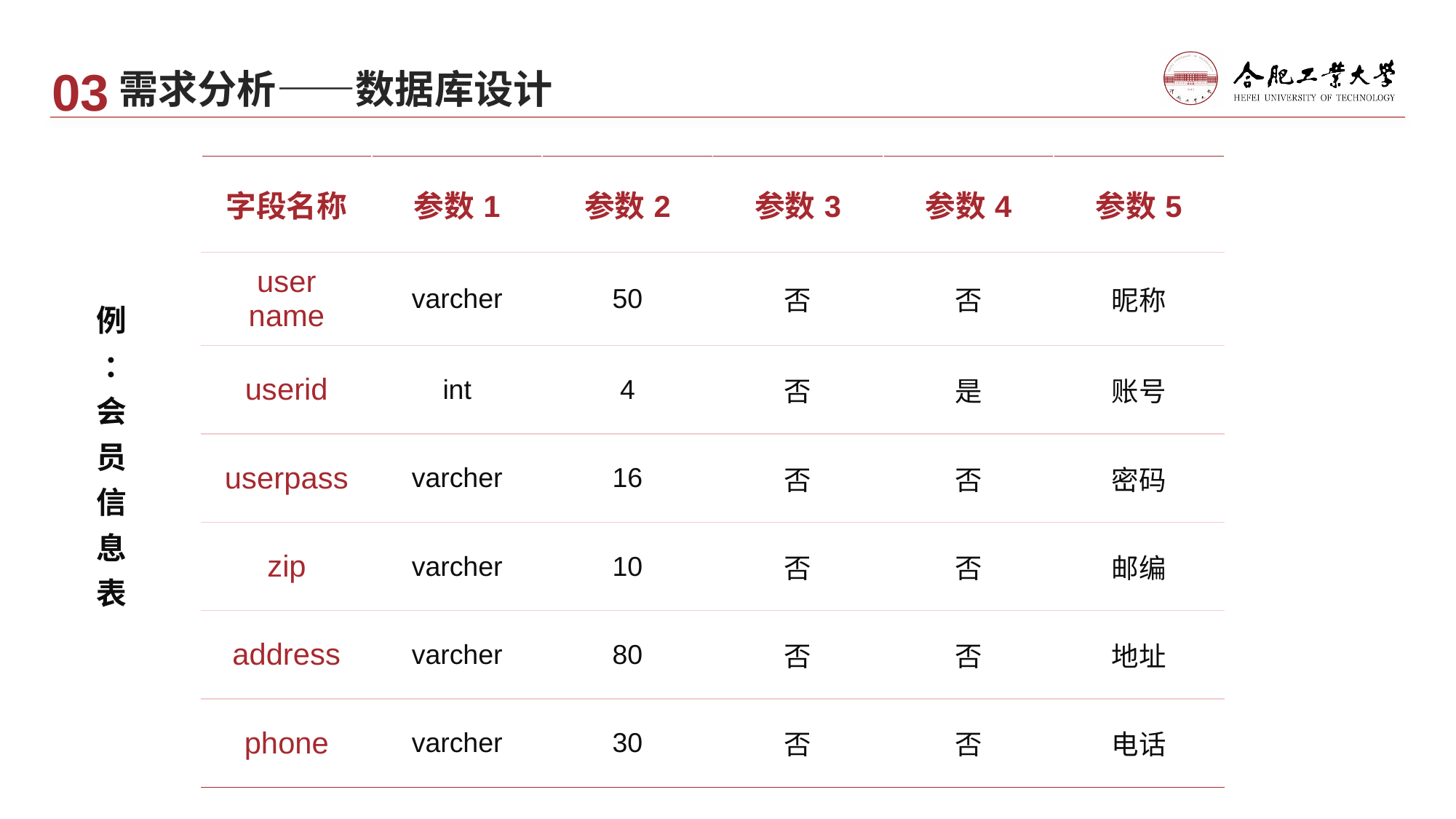

03
需求分析——数据库设计
| 字段名称 | 参数1 | 参数2 | 参数3 | 参数4 | 参数5 |
| --- | --- | --- | --- | --- | --- |
| user name | varcher | 50 | 否 | 否 | 昵称 |
| userid | int | 4 | 否 | 是 | 账号 |
| userpass | varcher | 16 | 否 | 否 | 密码 |
| zip | varcher | 10 | 否 | 否 | 邮编 |
| address | varcher | 80 | 否 | 否 | 地址 |
| phone | varcher | 30 | 否 | 否 | 电话 |
例
 ：
会
员
信
息
表